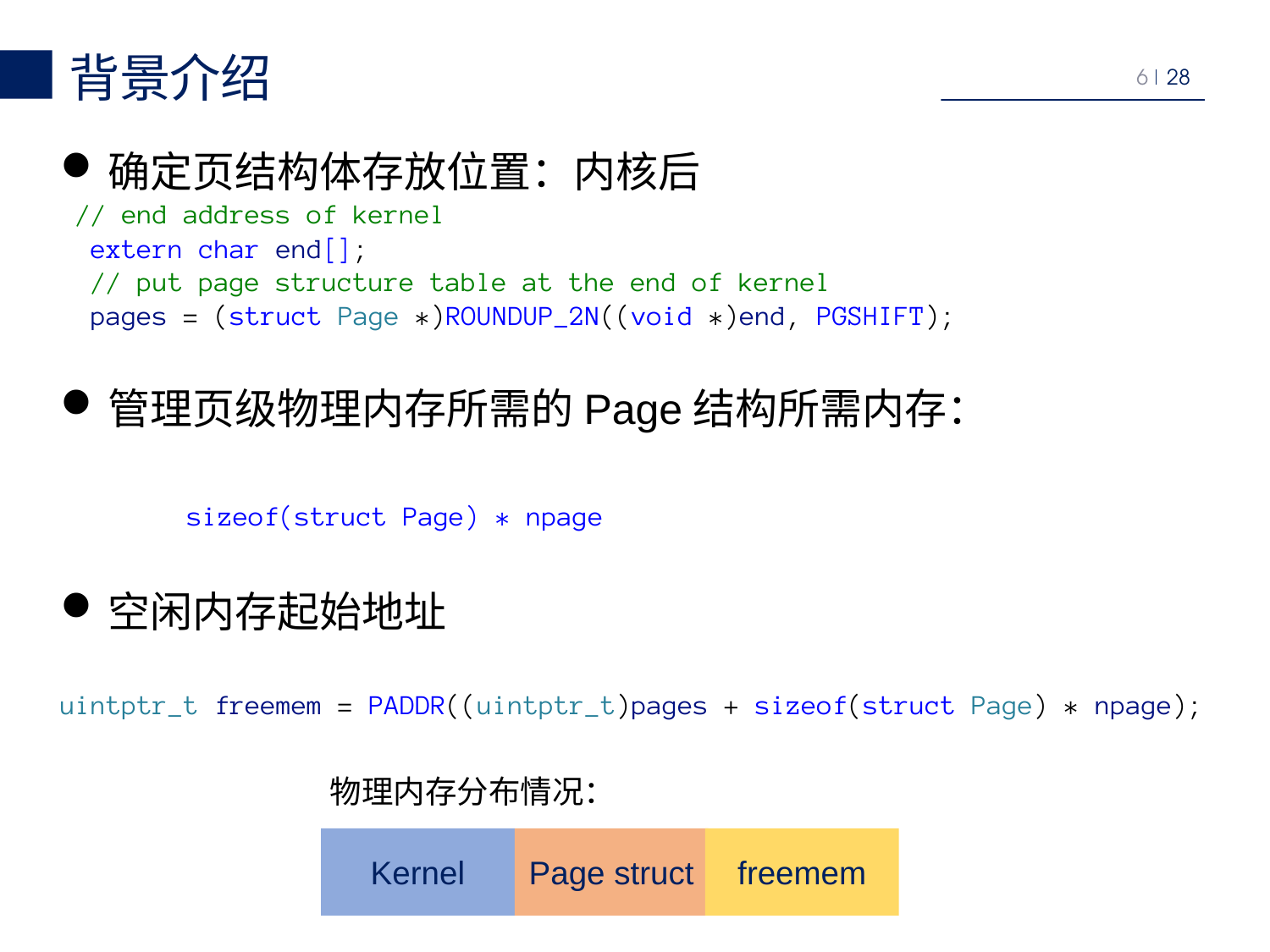

背景介绍

6
确定页结构体存放位置：内核后
 // end address of kernel
  extern char end[];
  // put page structure table at the end of kernel
  pages = (struct Page *)ROUNDUP_2N((void *)end, PGSHIFT);

管理页级物理内存所需的Page结构所需内存：

	sizeof(struct Page) * npage

空闲内存起始地址

uintptr_t freemem = PADDR((uintptr_t)pages + sizeof(struct Page) * npage);

物理内存分布情况：
freemem
Page struct
Kernel